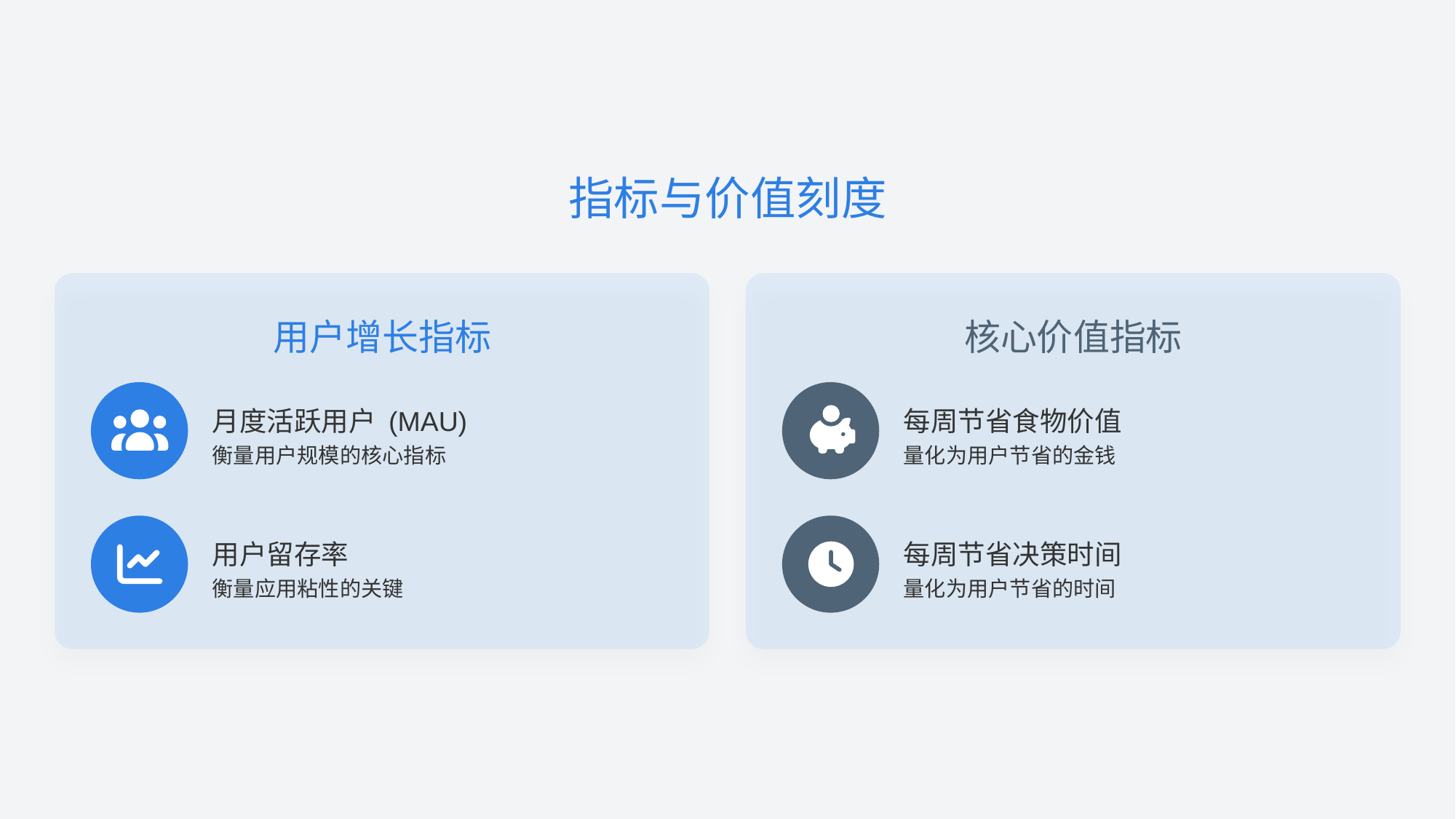

指标与价值刻度

用户增长指标
核心价值指标

月度活跃用户 (MAU)
每周节省食物价值

衡量用户规模的核心指标
量化为用户节省的金钱

用户留存率
每周节省决策时间

衡量应用粘性的关键
量化为用户节省的时间